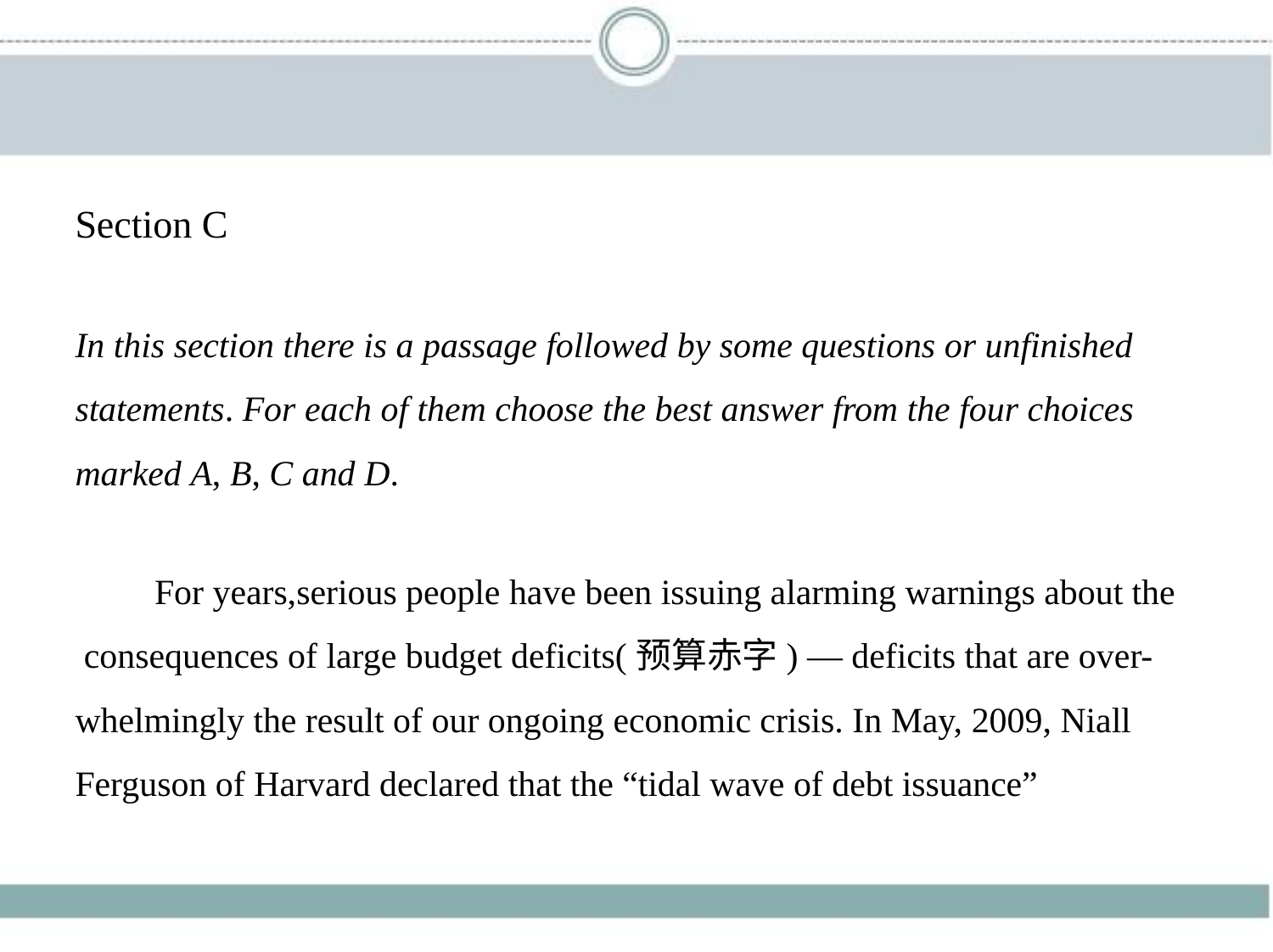

Section C
In this section there is a passage followed by some questions or unfinished
statements. For each of them choose the best answer from the four choices
marked A, B, C and D.
　　For years,serious people have been issuing alarming warnings about the
 consequences of large budget deficits(预算赤字) — deficits that are over-
whelmingly the result of our ongoing economic crisis. In May, 2009, Niall
Ferguson of Harvard declared that the “tidal wave of debt issuance”